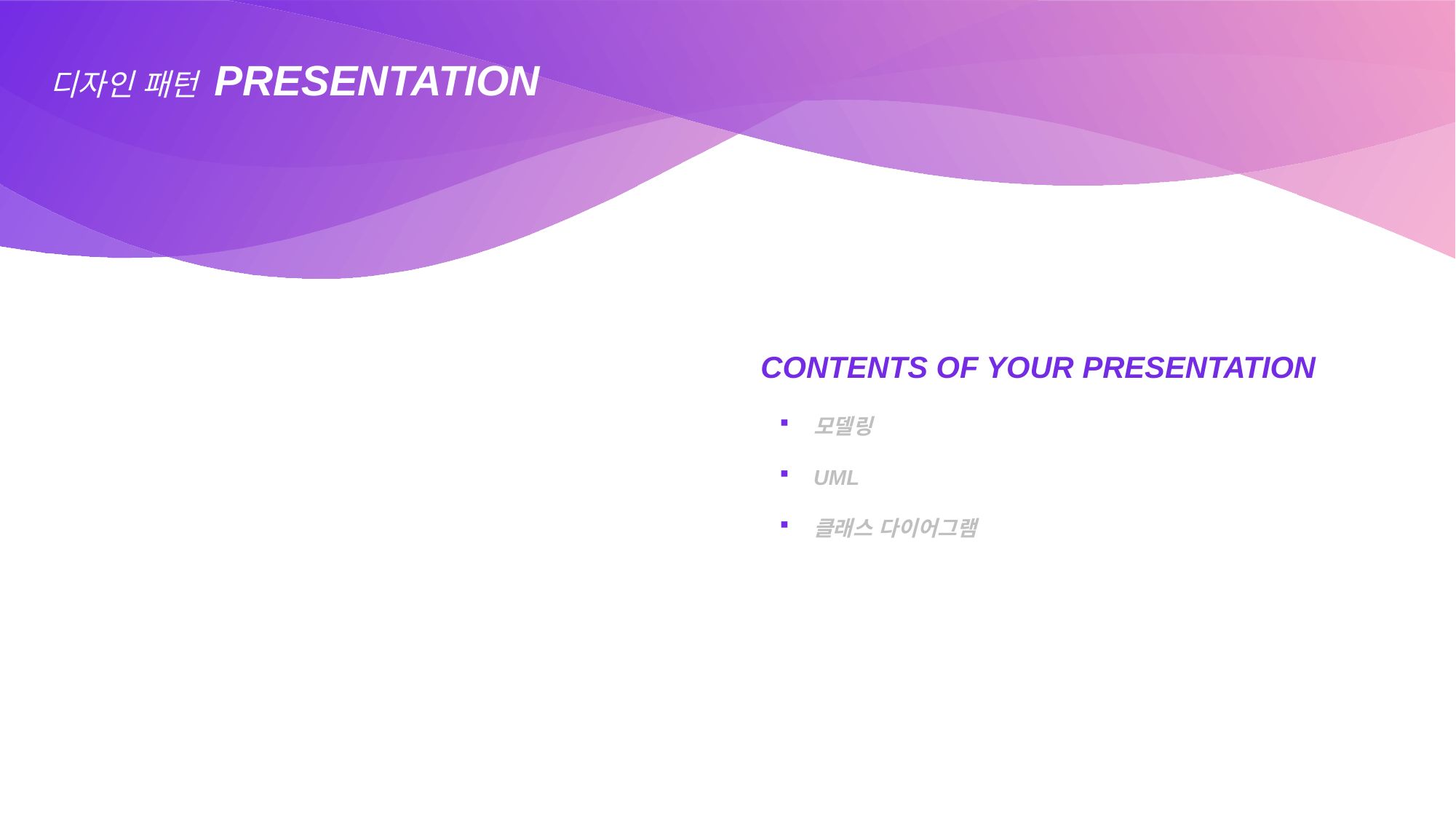

디자인 패턴 PRESENTATION
CONTENTS OF YOUR PRESENTATION
모델링
UML
클래스 다이어그램